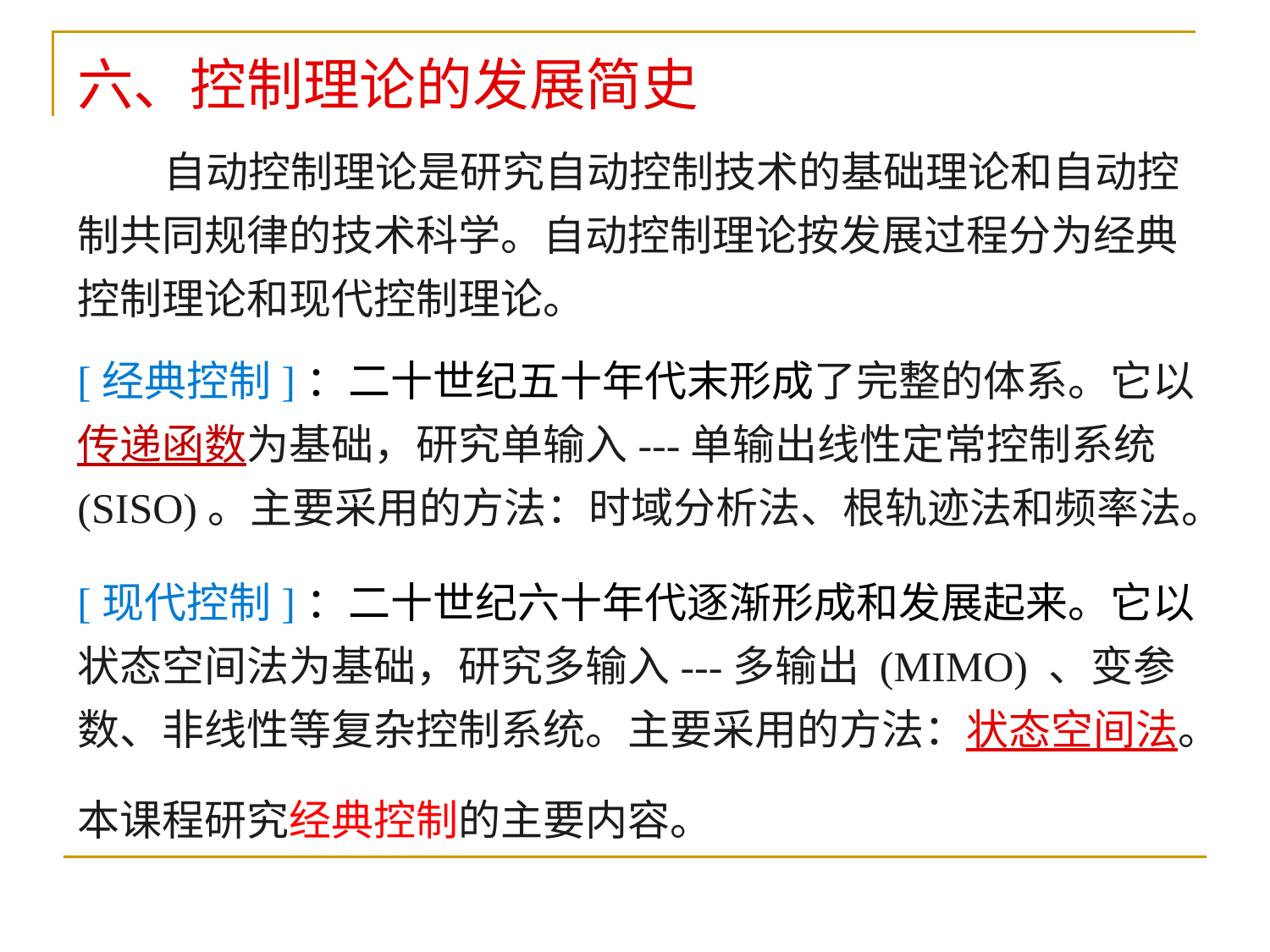

六、控制理论的发展简史
        自动控制理论是研究自动控制技术的基础理论和自动控制共同规律的技术科学。自动控制理论按发展过程分为经典控制理论和现代控制理论。
[经典控制]：二十世纪五十年代末形成了完整的体系。它以传递函数为基础，研究单输入---单输出线性定常控制系统(SISO)。主要采用的方法：时域分析法、根轨迹法和频率法。
[现代控制]：二十世纪六十年代逐渐形成和发展起来。它以状态空间法为基础，研究多输入---多输出 (MIMO) 、变参数、非线性等复杂控制系统。主要采用的方法：状态空间法。
本课程研究经典控制的主要内容。

53